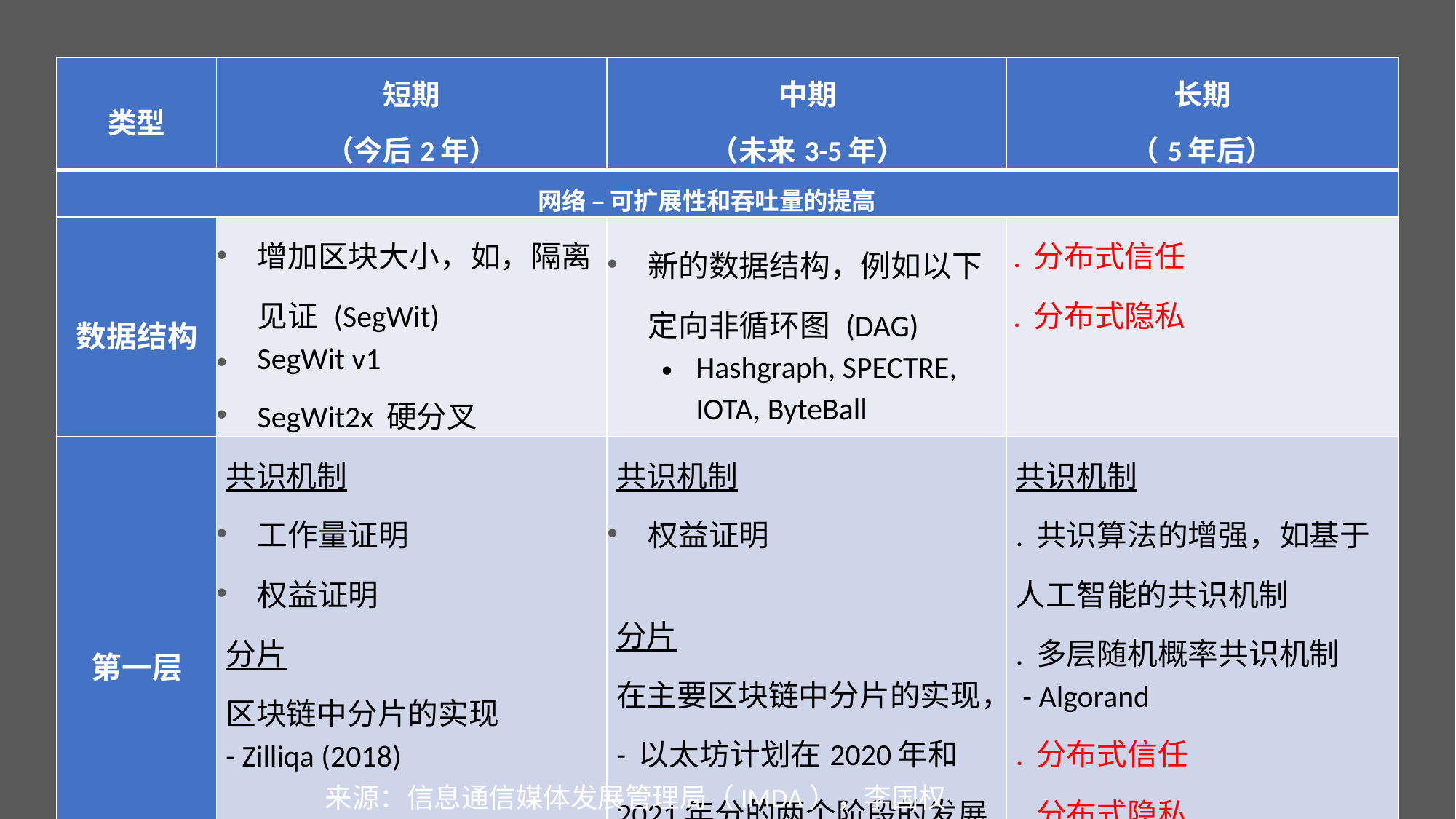

| 类型 | 短期 （今后2年） | 中期 （未来3-5年） | 长期 （5年后） |
| --- | --- | --- | --- |
| 网络 – 可扩展性和吞吐量的提高 |  |  |  |
| 数据结构 | 增加区块大小，如，隔离见证 (SegWit) SegWit v1 SegWit2x 硬分叉 | 新的数据结构，例如以下定向非循环图 (DAG) Hashgraph, SPECTRE, IOTA, ByteBall | . 分布式信任 . 分布式隐私 |
| 第一层 | 共识机制 工作量证明 权益证明 分片 区块链中分片的实现 - Zilliqa (2018) | 共识机制 权益证明 分片 在主要区块链中分片的实现， - 以太坊计划在2020年和2021年分的两个阶段的发展 | 共识机制 . 共识算法的增强，如基于人工智能的共识机制 . 多层随机概率共识机制 - Algorand . 分布式信任 . 分布式隐私 |
来源：信息通信媒体发展管理局（IMDA），李国权